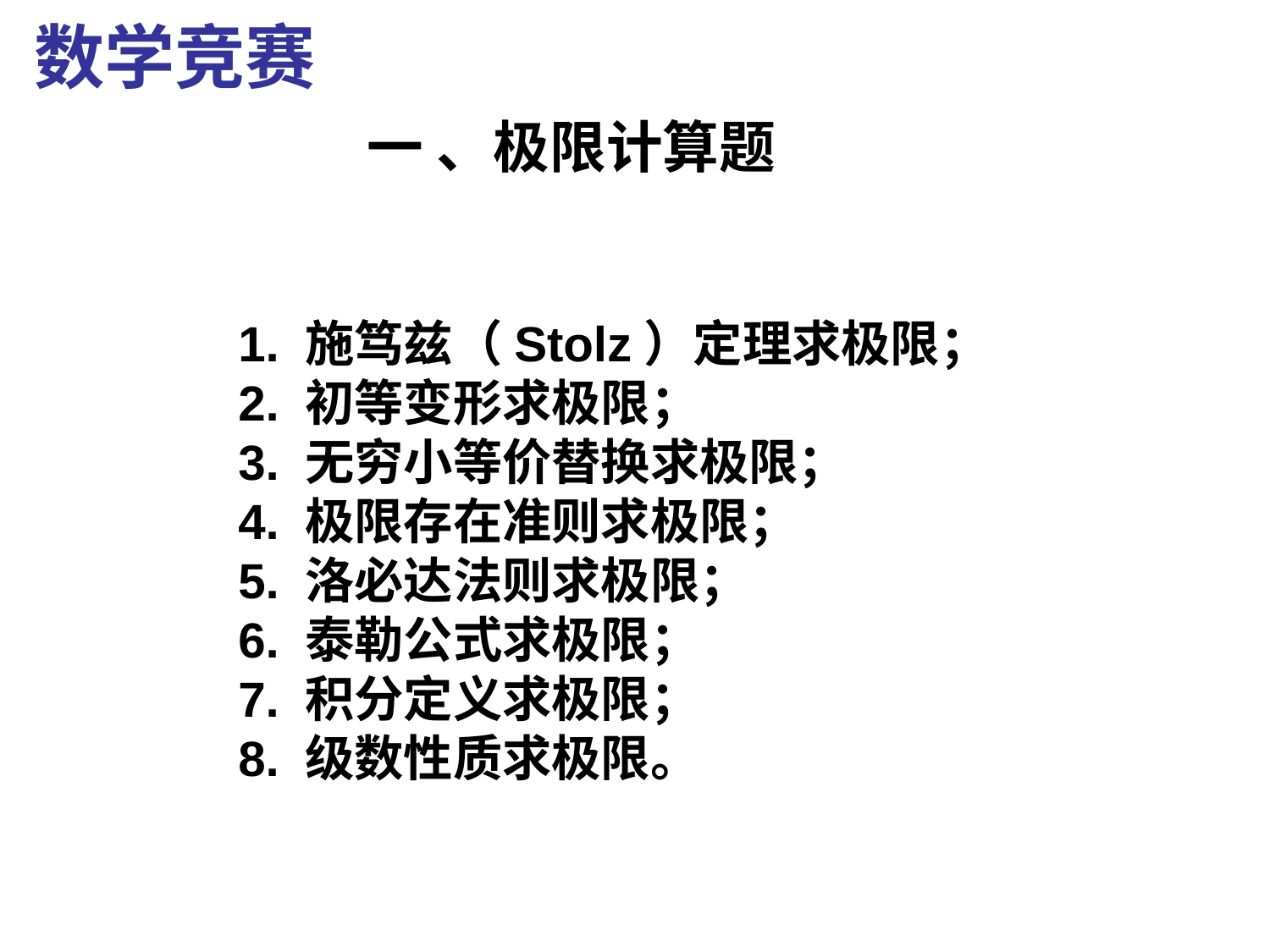

数学竞赛
一 、极限计算题
1. 施笃兹（Stolz）定理求极限；
2. 初等变形求极限；
3. 无穷小等价替换求极限；
4. 极限存在准则求极限；
5. 洛必达法则求极限；
6. 泰勒公式求极限；
7. 积分定义求极限；
8. 级数性质求极限。